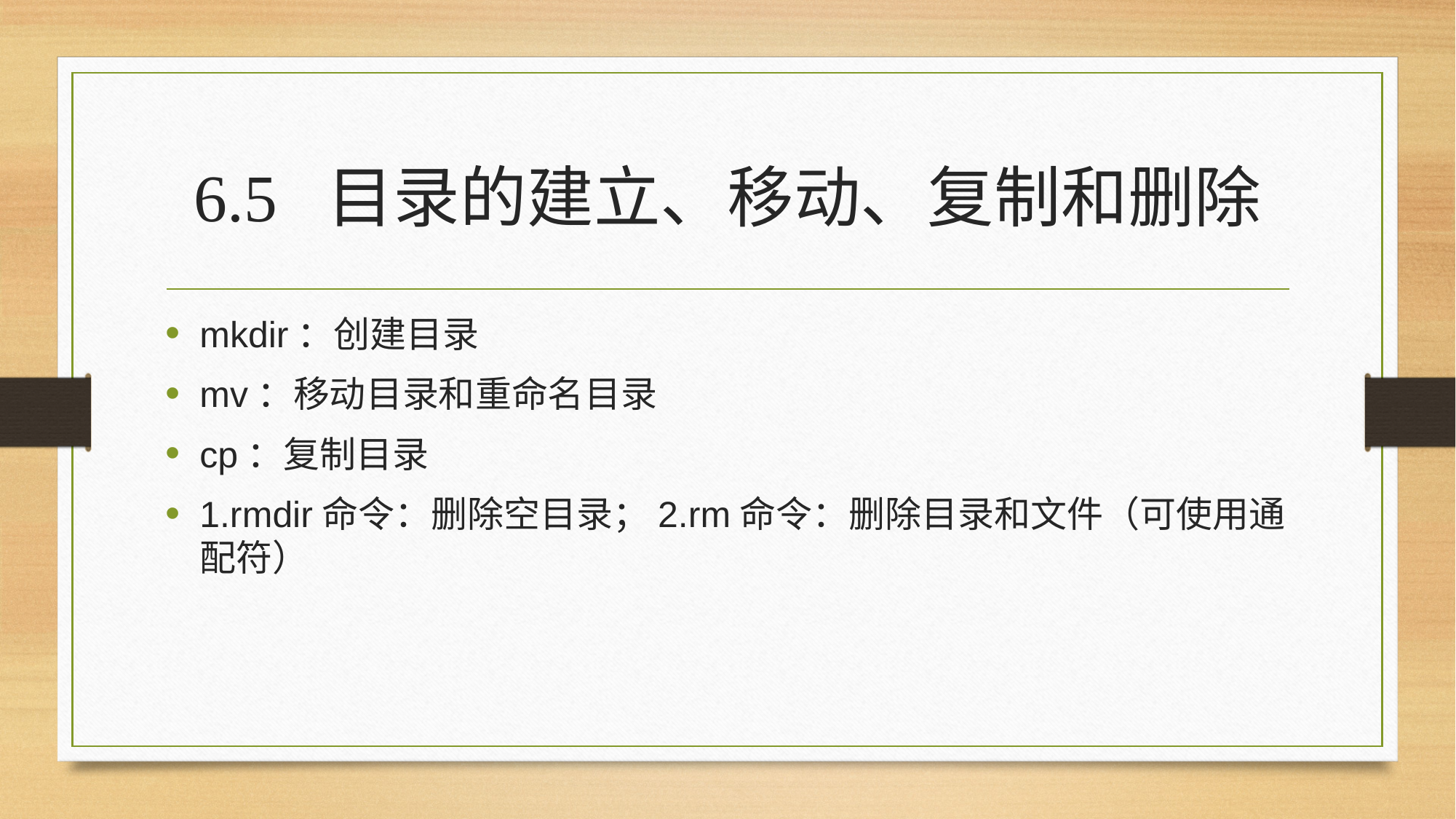

# 6.5  目录的建立、移动、复制和删除
mkdir：创建目录
mv：移动目录和重命名目录
cp：复制目录
1.rmdir命令：删除空目录；2.rm命令：删除目录和文件（可使用通配符）